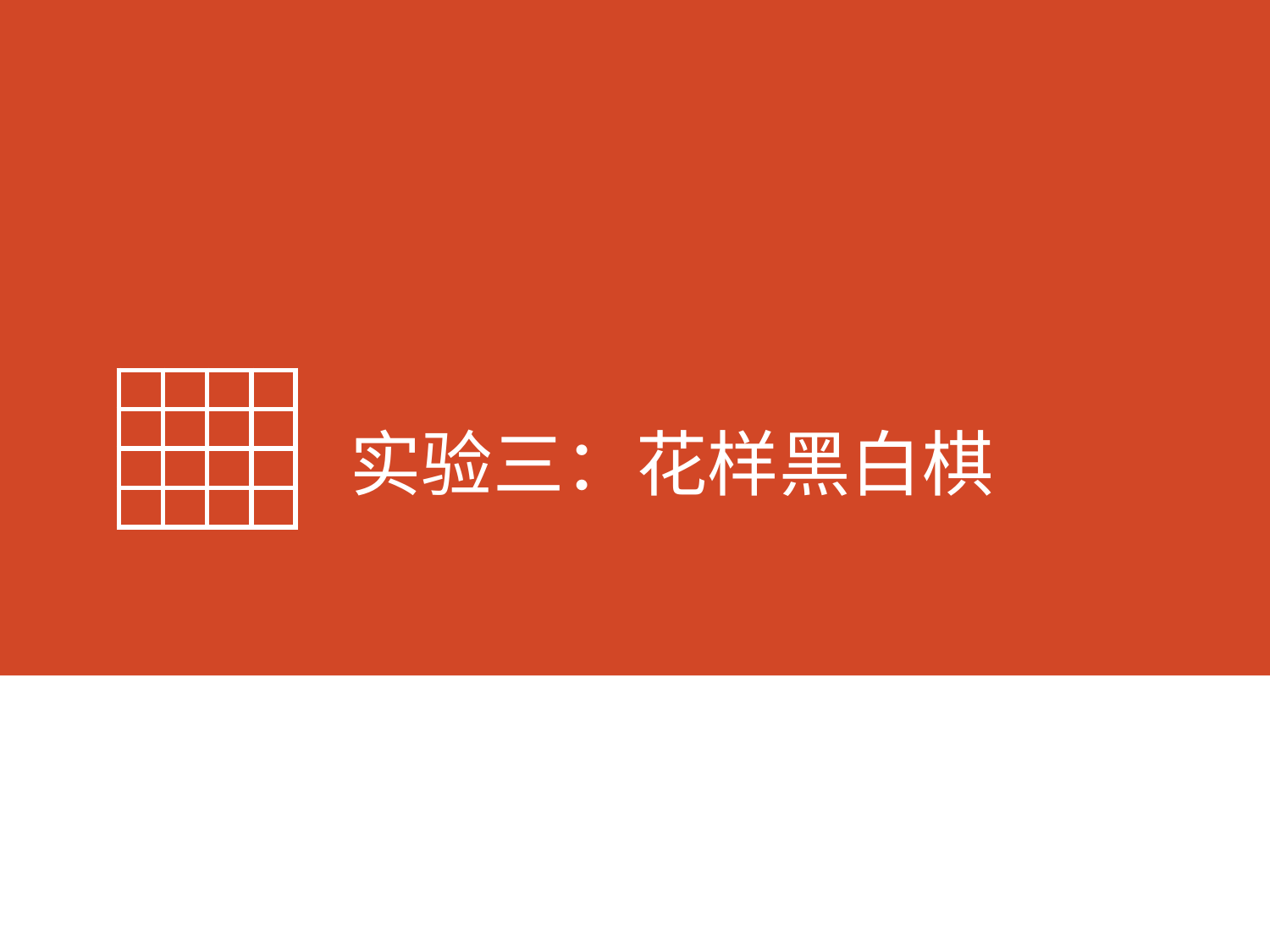

|  |  |  |  |
| --- | --- | --- | --- |
|  |  |  |  |
|  |  |  |  |
|  |  |  |  |
# 实验三：花样黑白棋